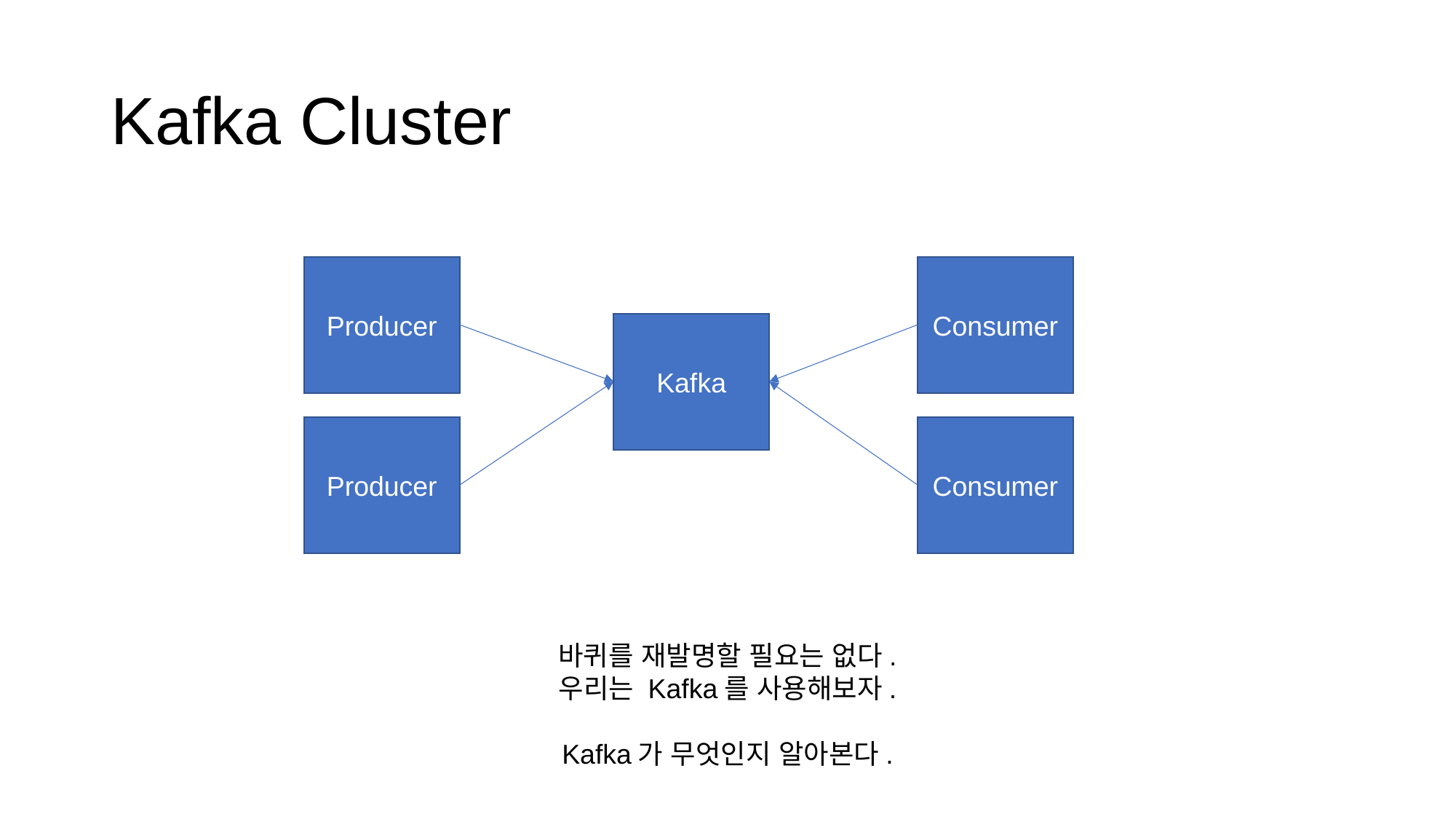

# Kafka Cluster
Producer
Consumer
Kafka
Producer
Consumer
바퀴를 재발명할 필요는 없다.
우리는 Kafka를 사용해보자.

Kafka가 무엇인지 알아본다.